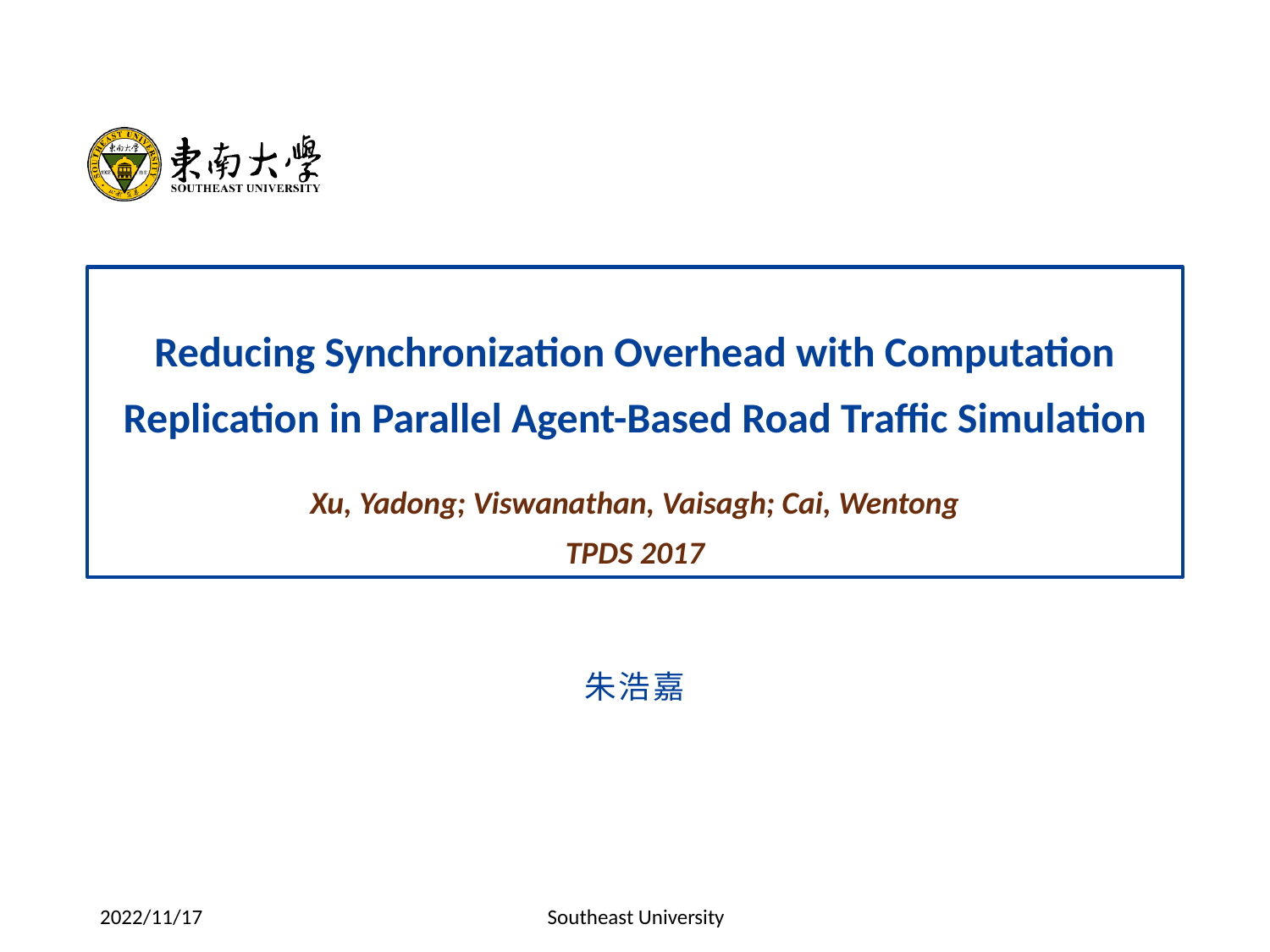

Reducing Synchronization Overhead with Computation Replication in Parallel Agent-Based Road Traffic Simulation
Xu, Yadong; Viswanathan, Vaisagh; Cai, Wentong
TPDS 2017
朱浩嘉